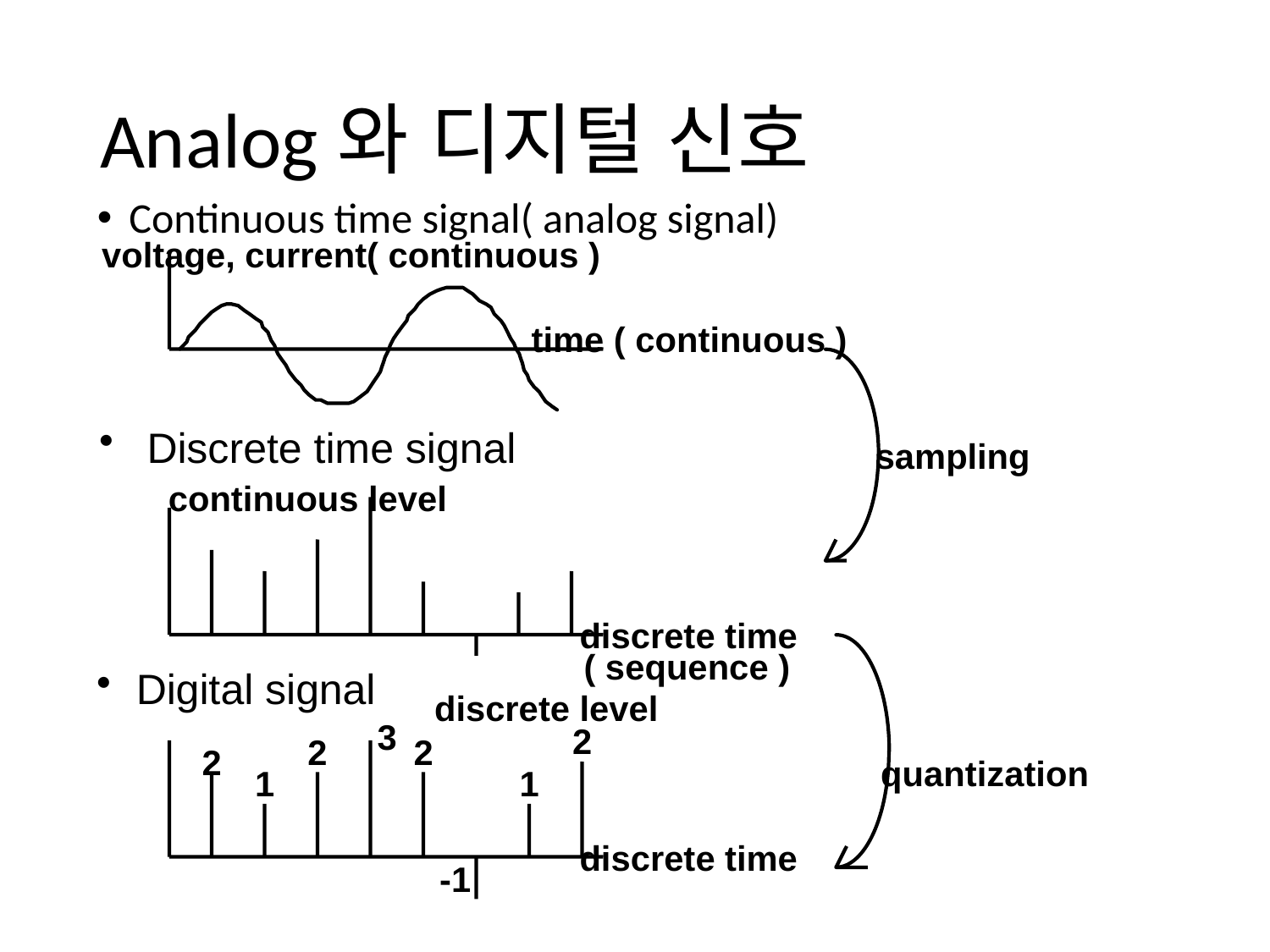

# Analog와 디지털 신호
Continuous time signal( analog signal)
voltage, current( continuous )

time ( continuous )

Discrete time signal
sampling

continuous level

discrete time

( sequence )
  Digital signal
discrete level
3
2
2
2
2

quantization

1
1

discrete time

-1